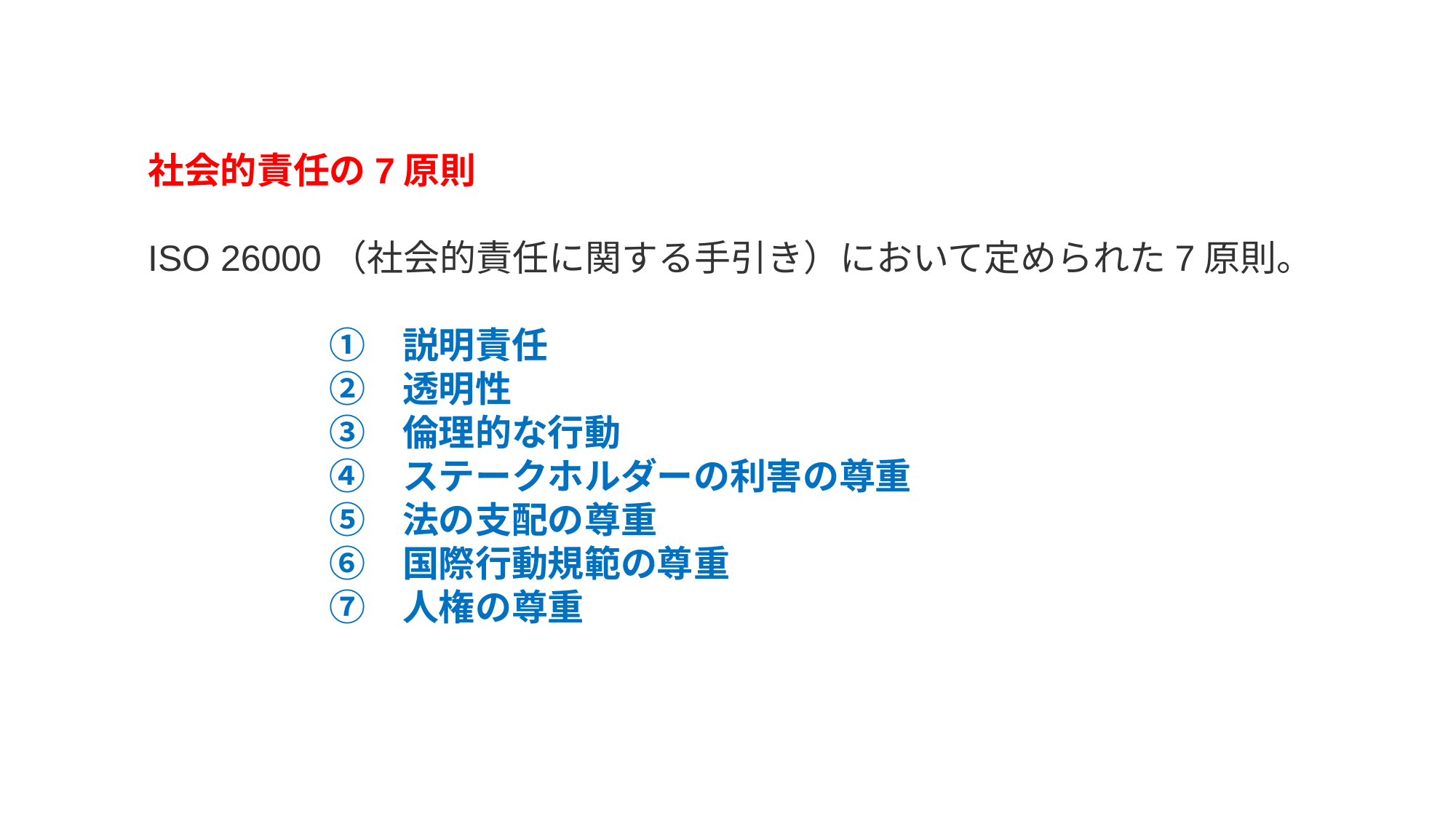

社会的責任の7原則

ISO 26000（社会的責任に関する手引き）において定められた7原則。

　　　　　①　説明責任
　　　　　②　透明性
　　　　　③　倫理的な行動
　　　　　④　ステークホルダーの利害の尊重
　　　　　⑤　法の支配の尊重
　　　　　⑥　国際行動規範の尊重
　　　　　⑦　人権の尊重